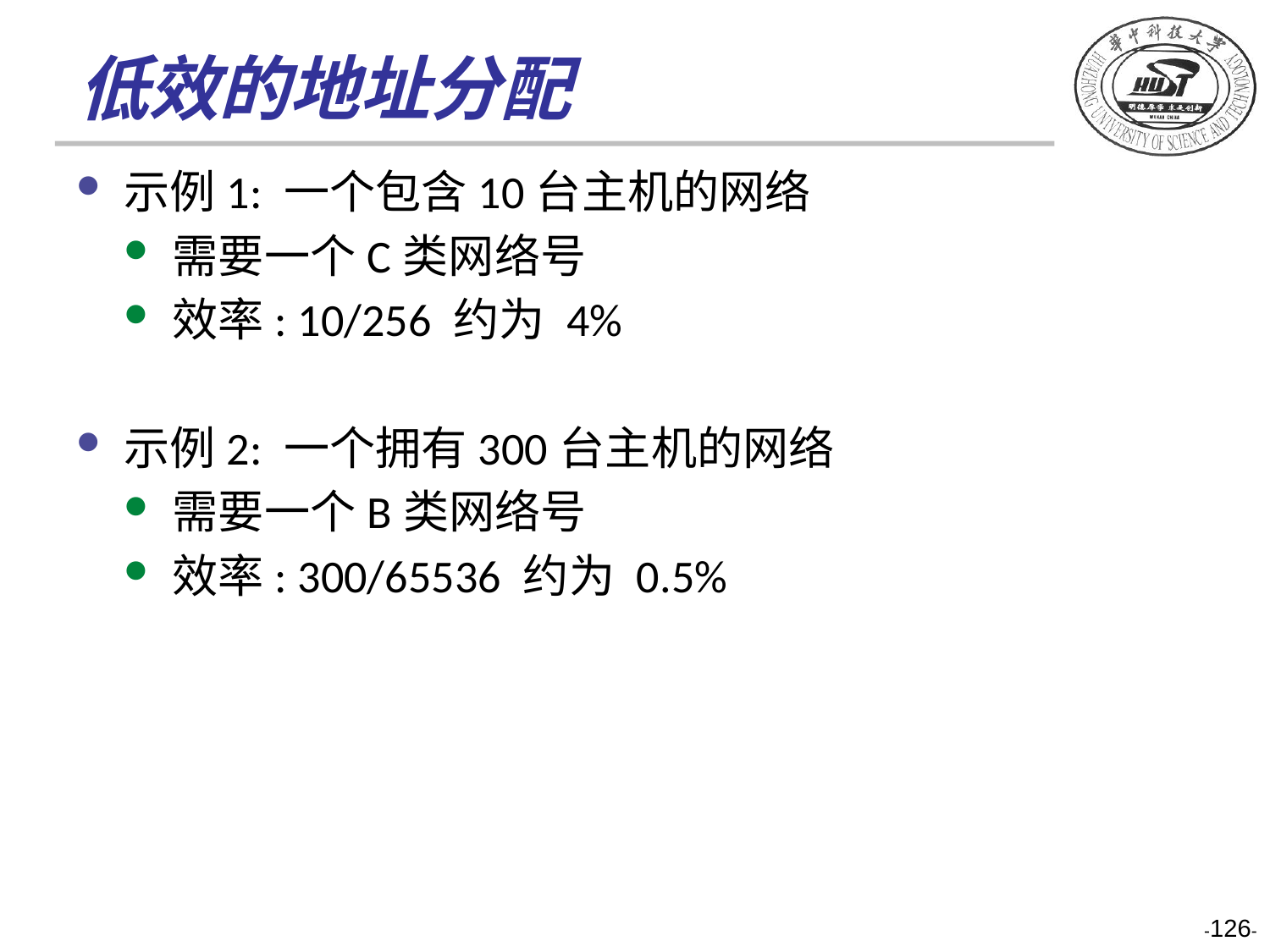

# 低效的地址分配
示例1: 一个包含10台主机的网络
需要一个C类网络号
效率: 10/256 约为 4%

示例2: 一个拥有300台主机的网络
需要一个B类网络号
效率: 300/65536 约为 0.5%

-126-